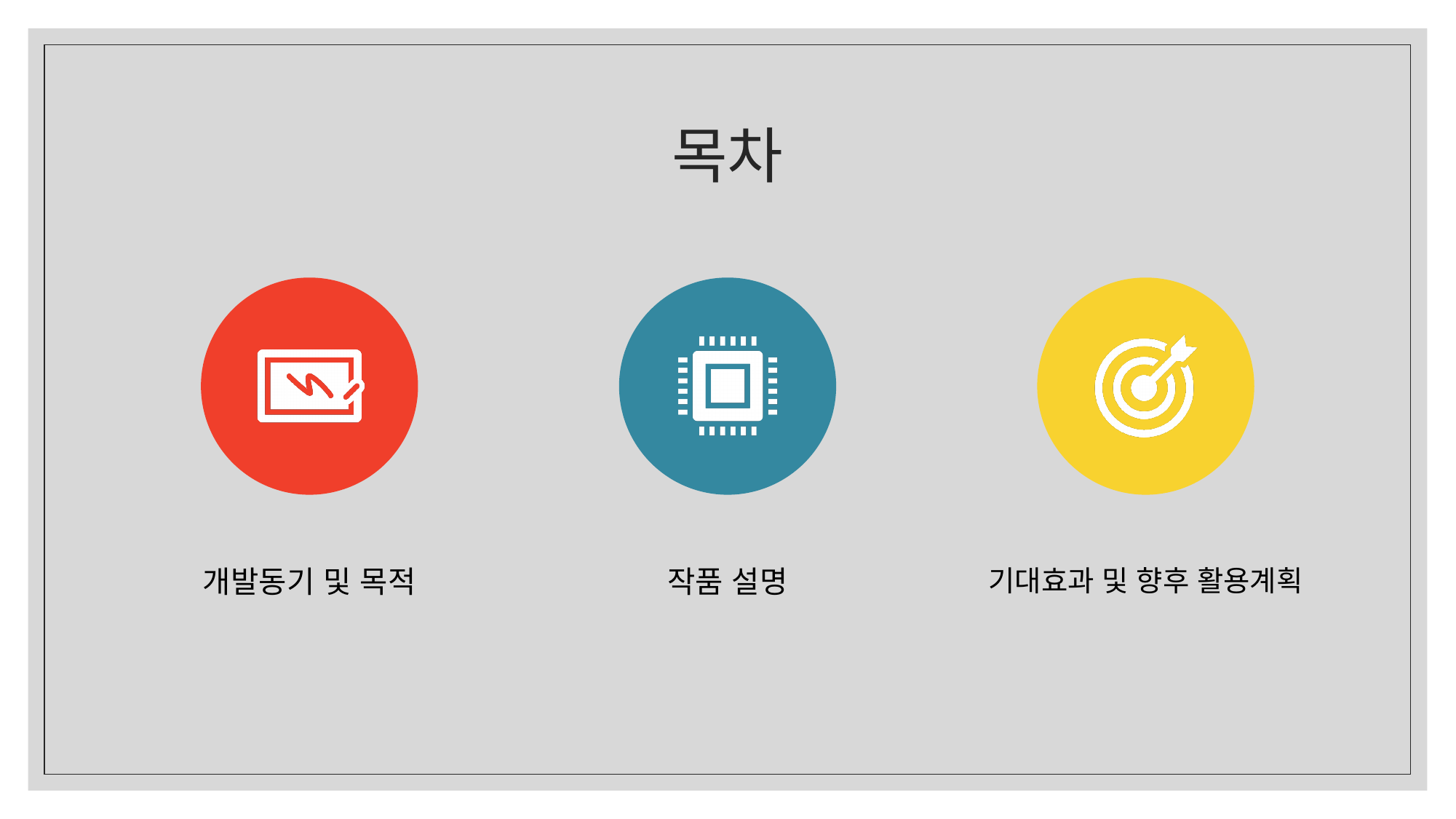

# 목차
개발동기 및 목적
작품 설명
기대효과 및 향후 활용계획